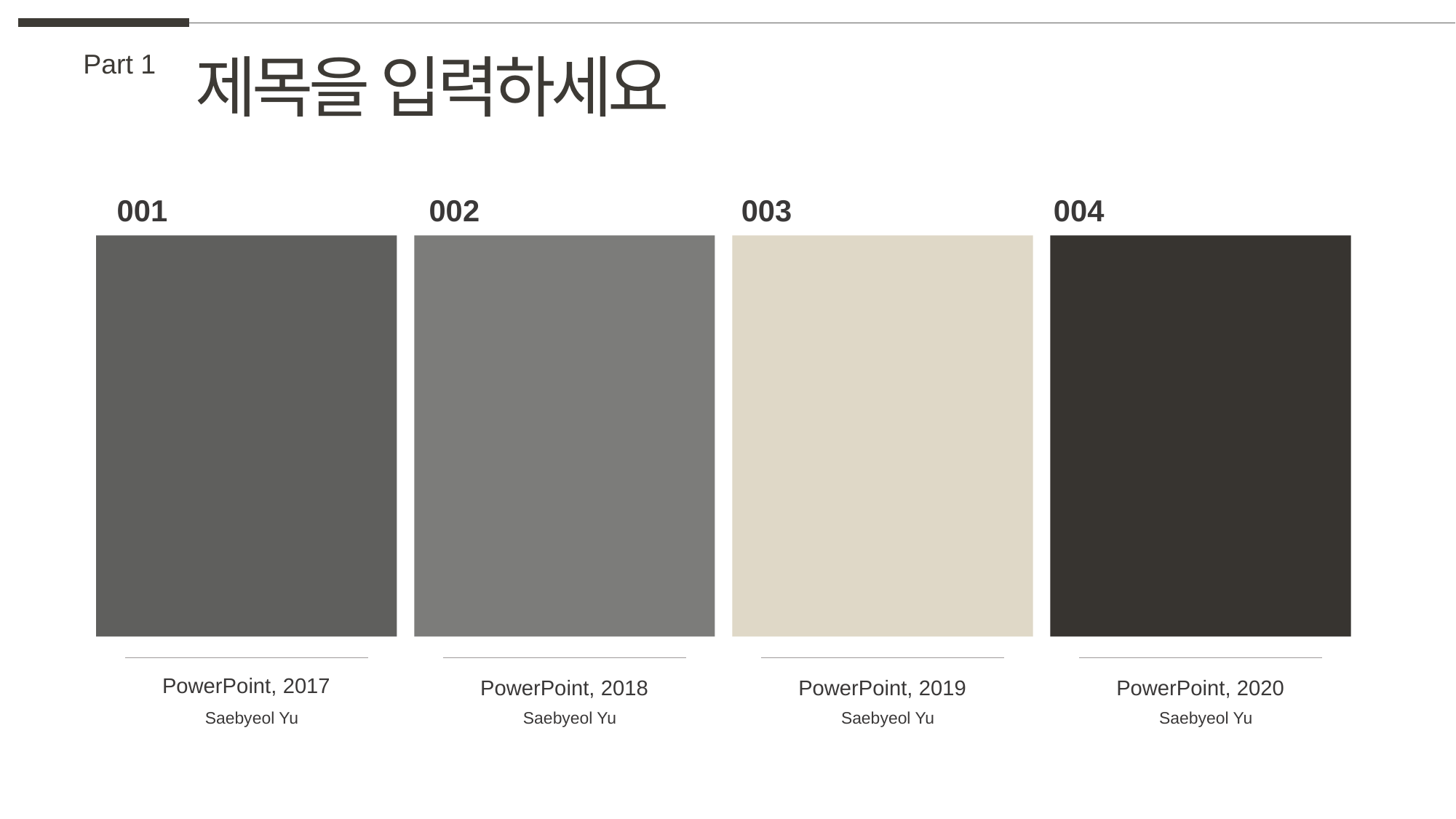

제목을 입력하세요
Part 1
001
002
003
004

PowerPoint, 2017
PowerPoint, 2018
PowerPoint, 2019
PowerPoint, 2020
Saebyeol Yu
Saebyeol Yu
Saebyeol Yu
Saebyeol Yu